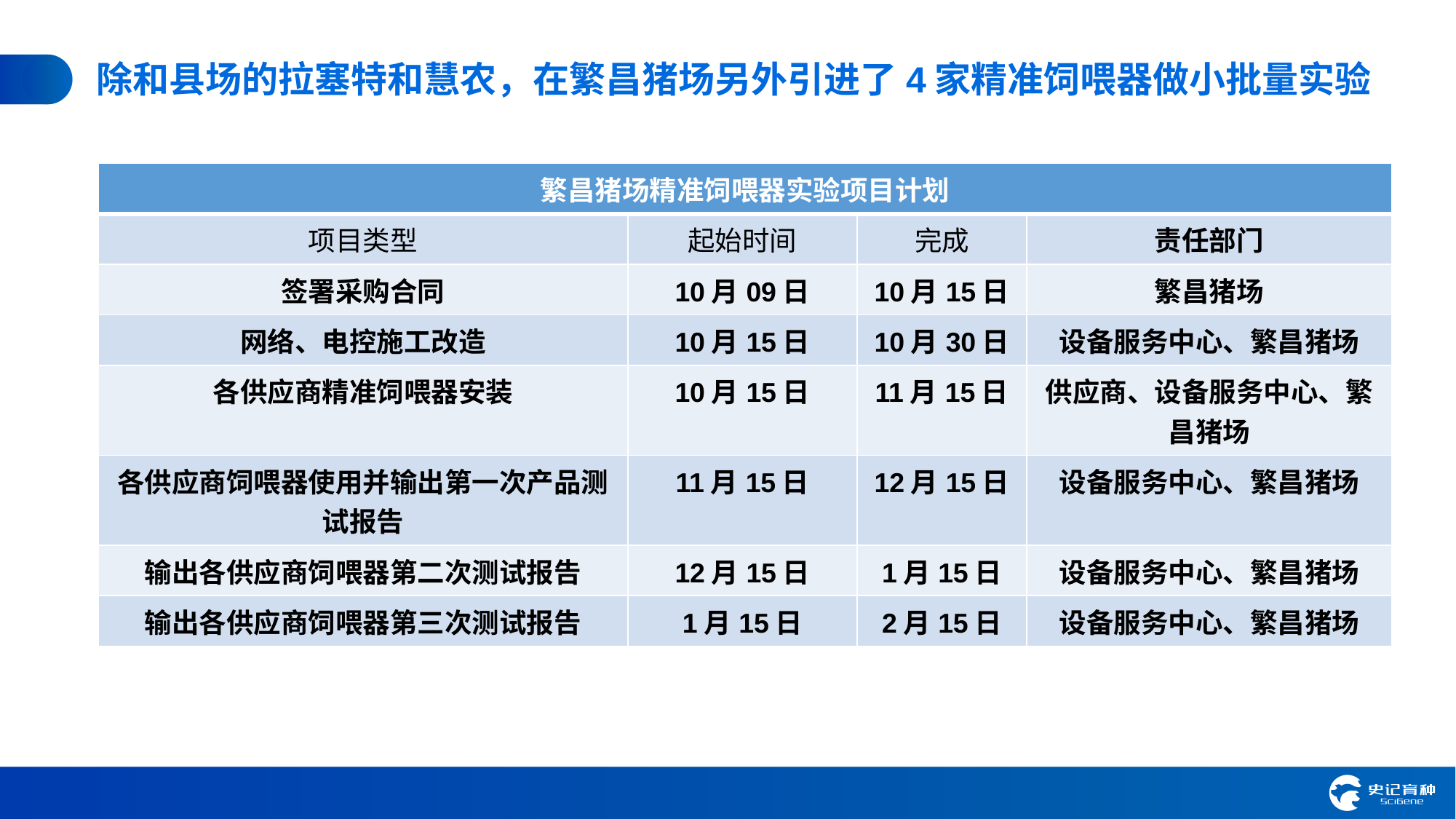

除和县场的拉塞特和慧农，在繁昌猪场另外引进了4家精准饲喂器做小批量实验
| 繁昌猪场精准饲喂器实验项目计划 |  |  |  |
| --- | --- | --- | --- |
| 项目类型 | 起始时间 | 完成 | 责任部门 |
| 签署采购合同 | 10月09日 | 10月15日 | 繁昌猪场 |
| 网络、电控施工改造 | 10月15日 | 10月30日 | 设备服务中心、繁昌猪场 |
| 各供应商精准饲喂器安装 | 10月15日 | 11月15日 | 供应商、设备服务中心、繁昌猪场 |
| 各供应商饲喂器使用并输出第一次产品测试报告 | 11月15日 | 12月15日 | 设备服务中心、繁昌猪场 |
| 输出各供应商饲喂器第二次测试报告 | 12月15日 | 1月15日 | 设备服务中心、繁昌猪场 |
| 输出各供应商饲喂器第三次测试报告 | 1月15日 | 2月15日 | 设备服务中心、繁昌猪场 |